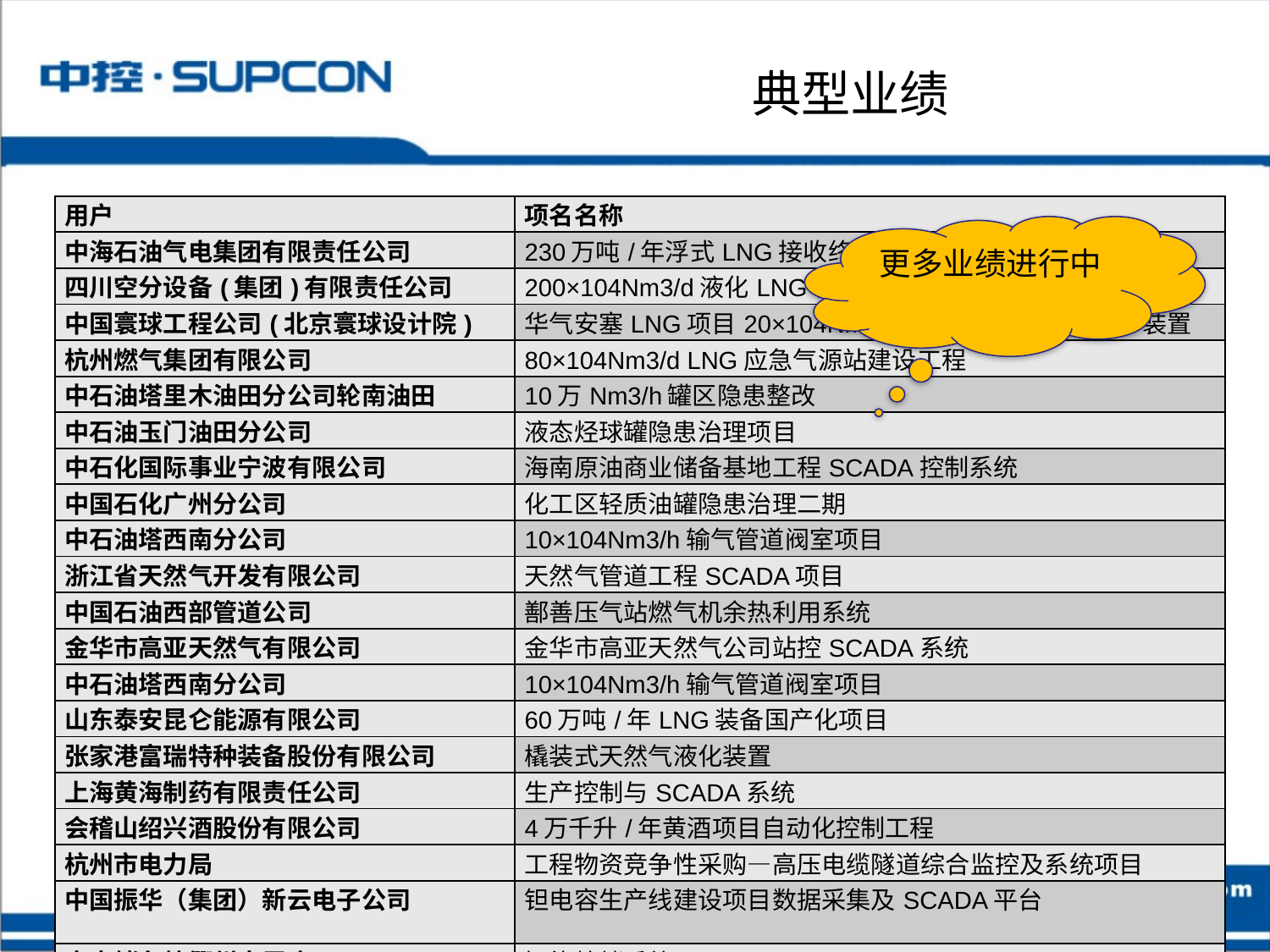

# 典型业绩
| 用户 | 项名名称 |
| --- | --- |
| 中海石油气电集团有限责任公司 | 230万吨/年浮式LNG接收终端项目 |
| 四川空分设备(集团)有限责任公司 | 200×104Nm3/d液化LNG装置 |
| 中国寰球工程公司(北京寰球设计院) | 华气安塞LNG项目20×104Nm3/d天然气液化（LNG）装置 |
| 杭州燃气集团有限公司 | 80×104Nm3/d LNG应急气源站建设工程 |
| 中石油塔里木油田分公司轮南油田 | 10万Nm3/h罐区隐患整改 |
| 中石油玉门油田分公司 | 液态烃球罐隐患治理项目 |
| 中石化国际事业宁波有限公司 | 海南原油商业储备基地工程SCADA控制系统 |
| 中国石化广州分公司 | 化工区轻质油罐隐患治理二期 |
| 中石油塔西南分公司 | 10×104Nm3/h输气管道阀室项目 |
| 浙江省天然气开发有限公司 | 天然气管道工程SCADA项目 |
| 中国石油西部管道公司 | 鄯善压气站燃气机余热利用系统 |
| 金华市高亚天然气有限公司 | 金华市高亚天然气公司站控SCADA系统 |
| 中石油塔西南分公司 | 10×104Nm3/h输气管道阀室项目 |
| 山东泰安昆仑能源有限公司 | 60万吨/年LNG装备国产化项目 |
| 张家港富瑞特种装备股份有限公司 | 橇装式天然气液化装置 |
| 上海黄海制药有限责任公司 | 生产控制与SCADA系统 |
| 会稽山绍兴酒股份有限公司 | 4万千升/年黄酒项目自动化控制工程 |
| 杭州市电力局 | 工程物资竞争性采购—高压电缆隧道综合监控及系统项目 |
| 中国振华（集团）新云电子公司 | 钽电容生产线建设项目数据采集及SCADA平台 |
| 中央储备粮衢州直属库 | 智能粮储系统 |
更多业绩进行中